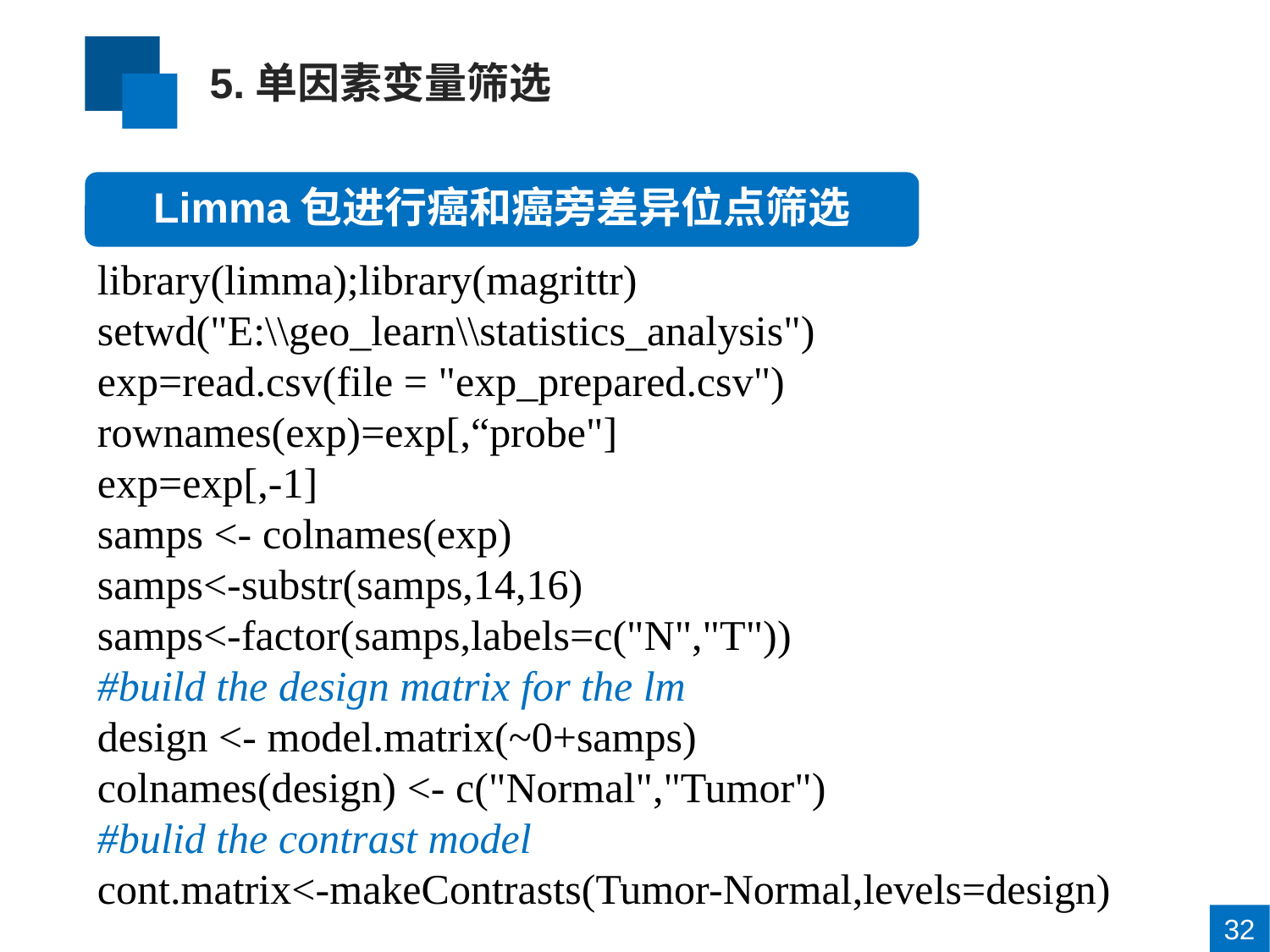

5.单因素变量筛选
Limma包进行癌和癌旁差异位点筛选
library(limma);library(magrittr)
setwd("E:\\geo_learn\\statistics_analysis")
exp=read.csv(file = "exp_prepared.csv")
rownames(exp)=exp[,“probe"]
exp=exp[,-1]
samps <- colnames(exp)
samps<-substr(samps,14,16)
samps<-factor(samps,labels=c("N","T"))
#build the design matrix for the lm
design <- model.matrix(~0+samps)
colnames(design) <- c("Normal","Tumor")
#bulid the contrast model
cont.matrix<-makeContrasts(Tumor-Normal,levels=design)

32